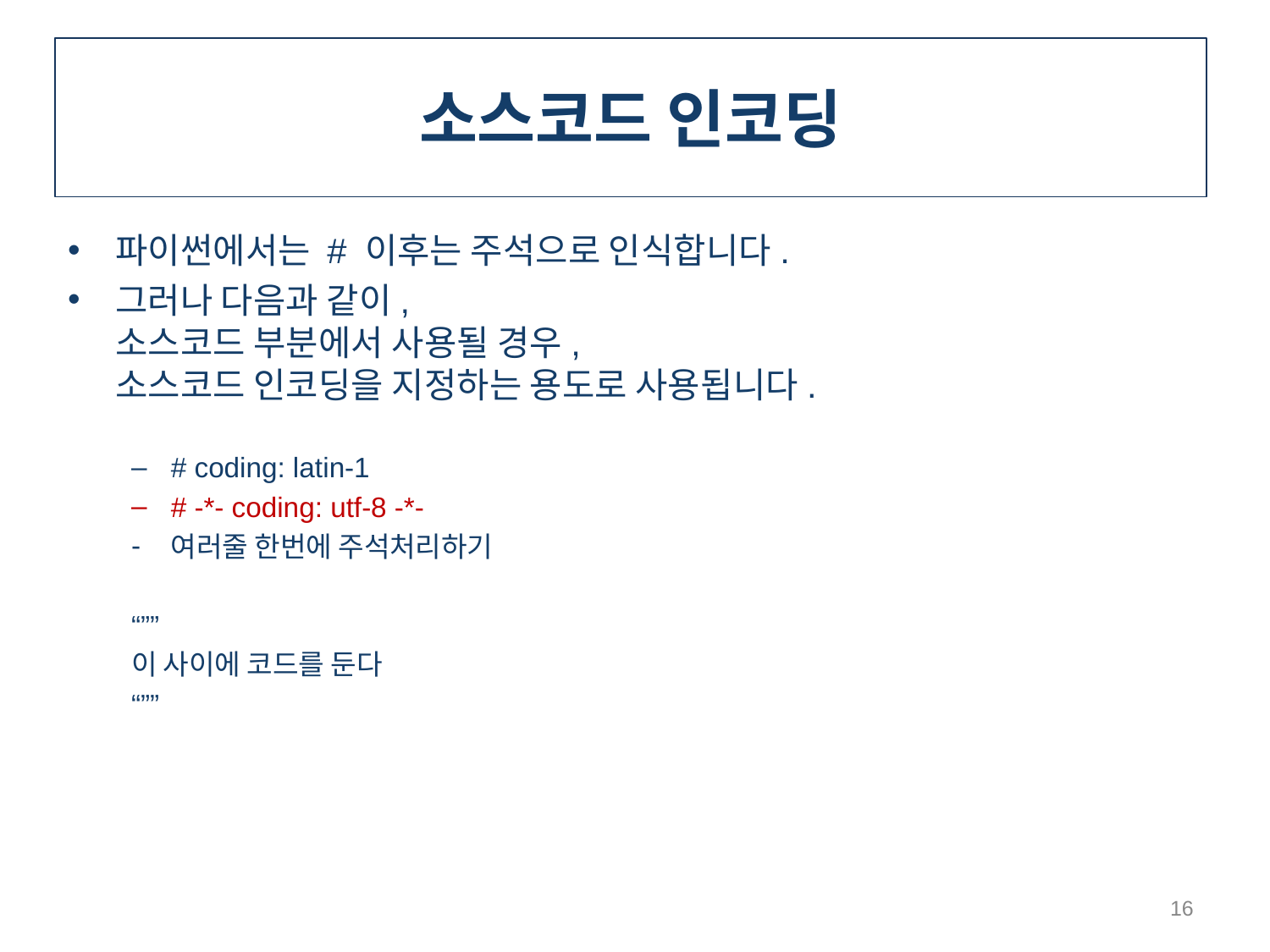

# 소스코드 인코딩
파이썬에서는 # 이후는 주석으로 인식합니다.
그러나 다음과 같이,
소스코드 부분에서 사용될 경우,
소스코드 인코딩을 지정하는 용도로 사용됩니다.

# coding: latin-1
# -*- coding: utf-8 -*-
여러줄 한번에 주석처리하기

“””
이 사이에 코드를 둔다
“””
16